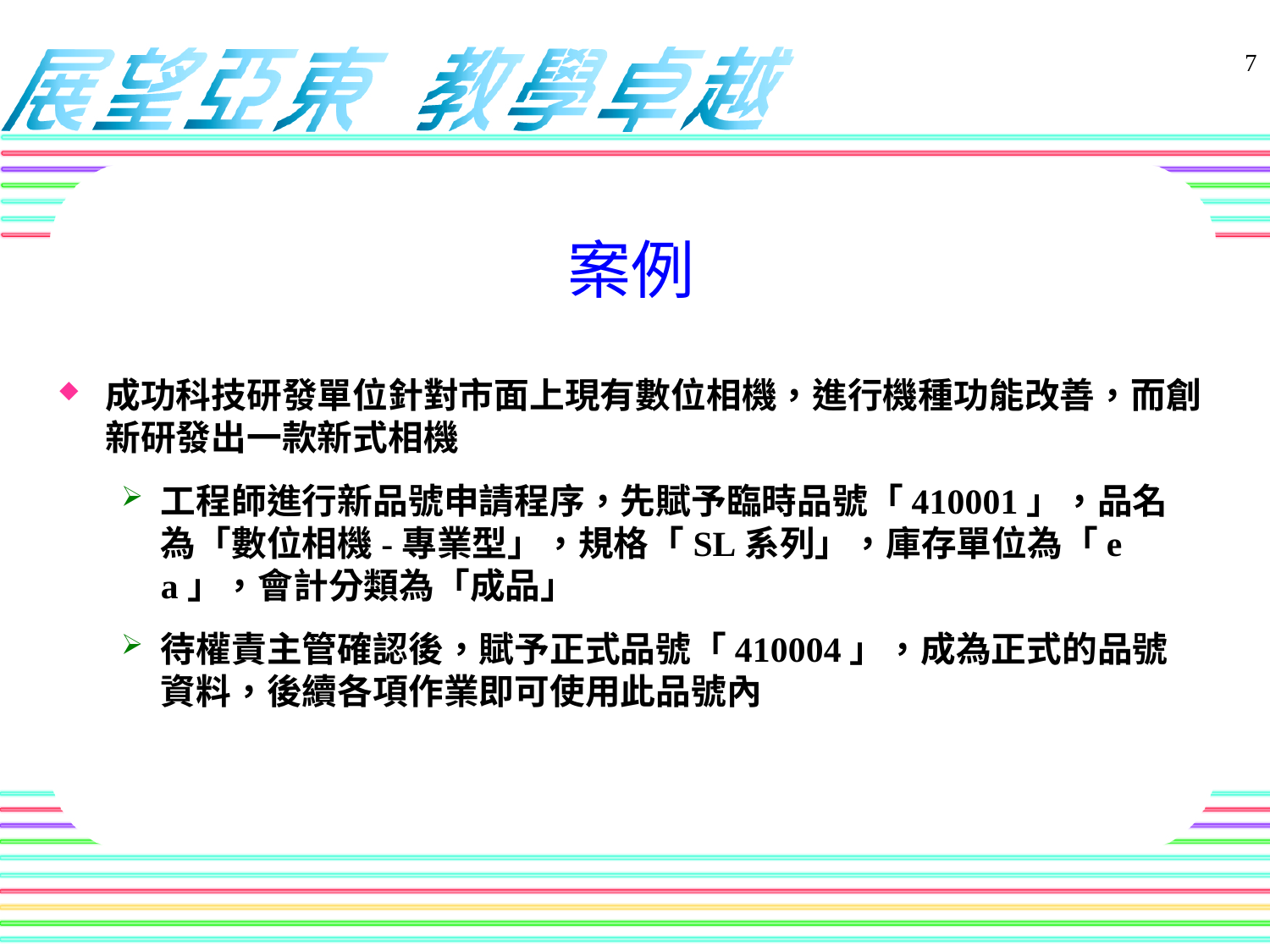

7
# 案例
成功科技研發單位針對市面上現有數位相機，進行機種功能改善，而創新研發出一款新式相機
工程師進行新品號申請程序，先賦予臨時品號「410001」，品名為「數位相機-專業型」，規格「SL系列」，庫存單位為「ea」，會計分類為「成品」
待權責主管確認後，賦予正式品號「410004」，成為正式的品號資料，後續各項作業即可使用此品號內